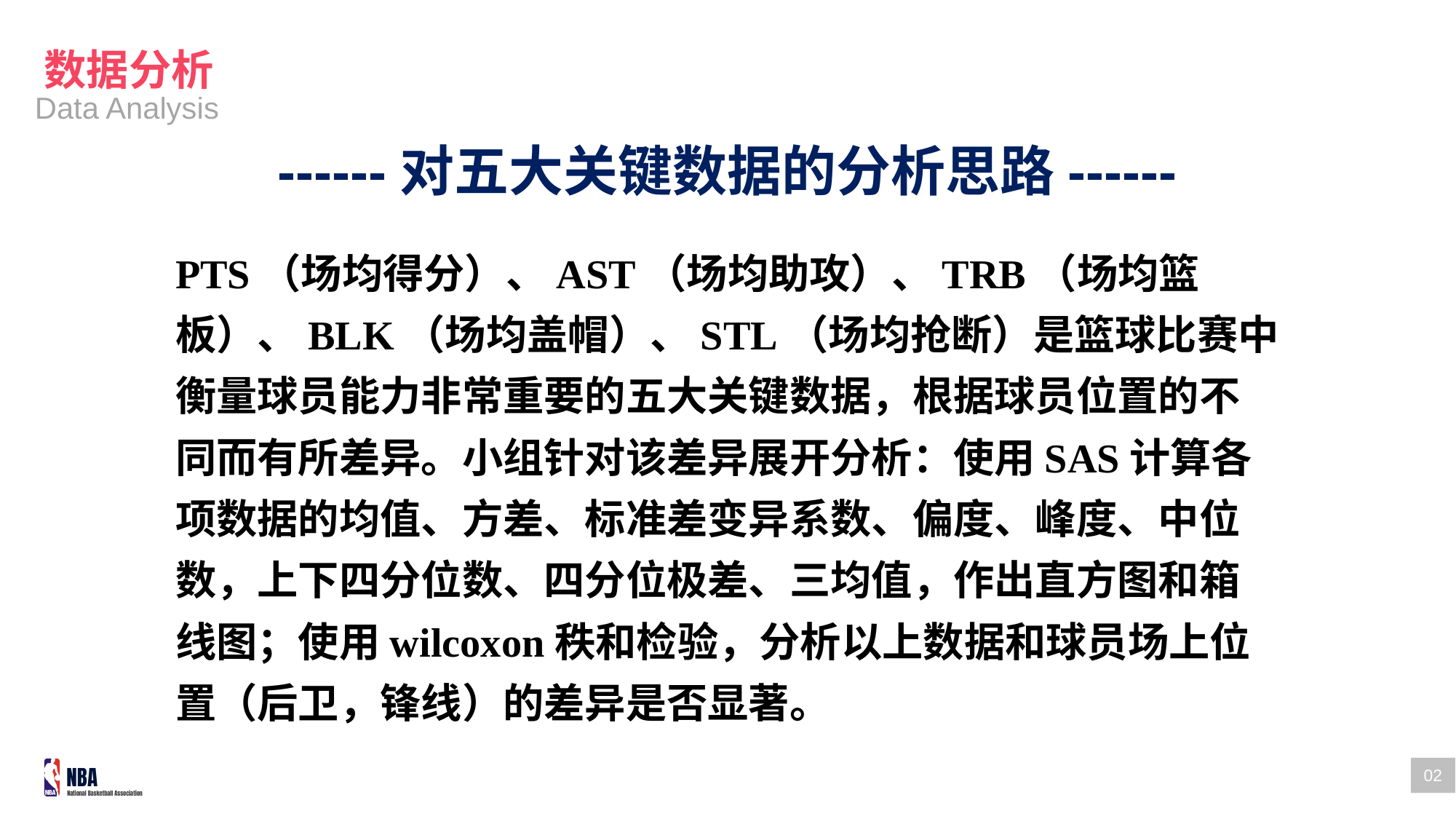

数据分析
Data Analysis
------对五大关键数据的分析思路------
PTS（场均得分）、AST（场均助攻）、TRB（场均篮板）、BLK（场均盖帽）、STL（场均抢断）是篮球比赛中衡量球员能力非常重要的五大关键数据，根据球员位置的不同而有所差异。小组针对该差异展开分析：使用SAS计算各项数据的均值、方差、标准差变异系数、偏度、峰度、中位数，上下四分位数、四分位极差、三均值，作出直方图和箱线图；使用wilcoxon秩和检验，分析以上数据和球员场上位置（后卫，锋线）的差异是否显著。